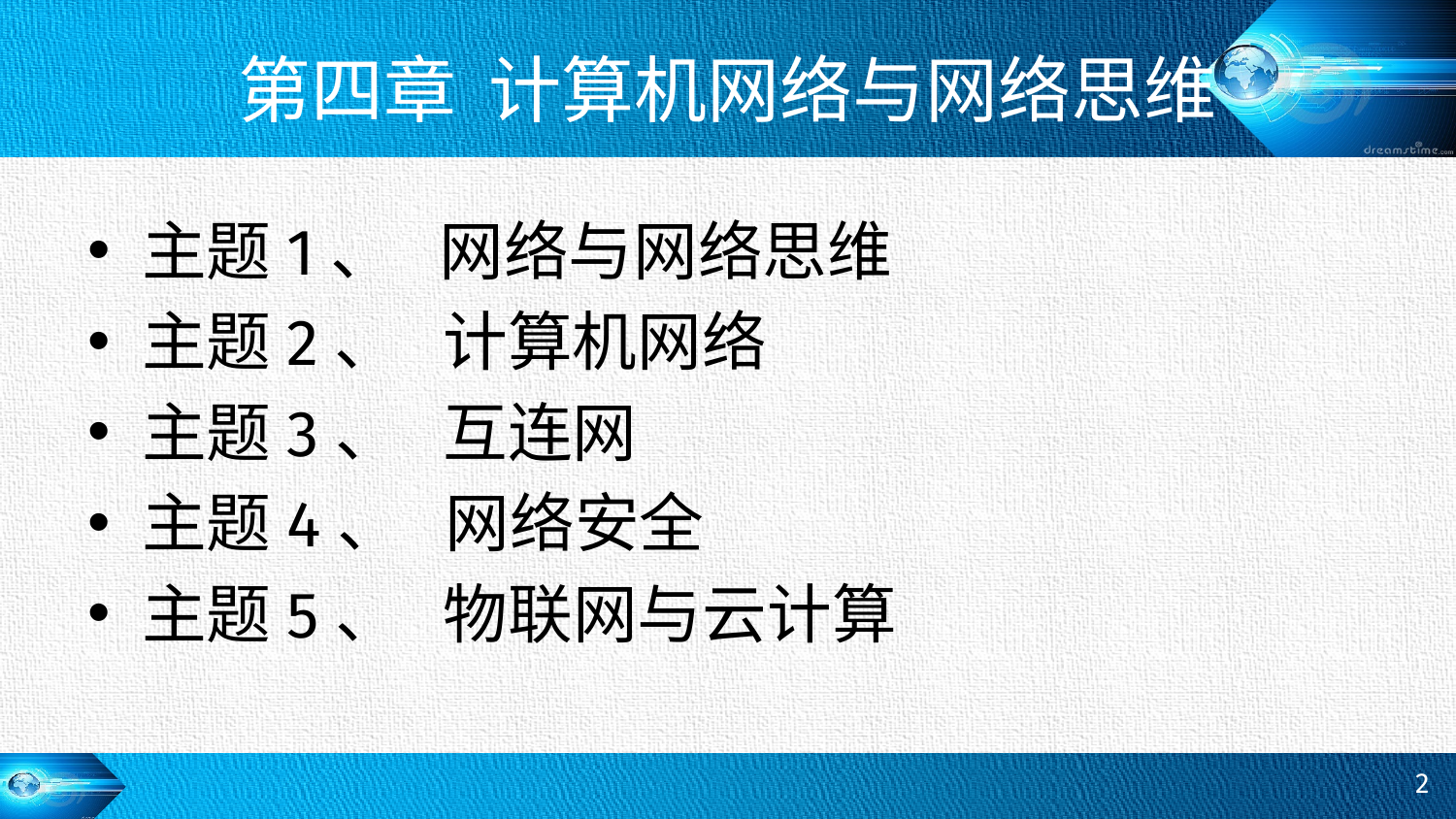

# 第四章  计算机网络与网络思维
主题1、   网络与网络思维
主题2、   计算机网络
主题3、   互连网
主题4、   网络安全
主题5、   物联网与云计算
2